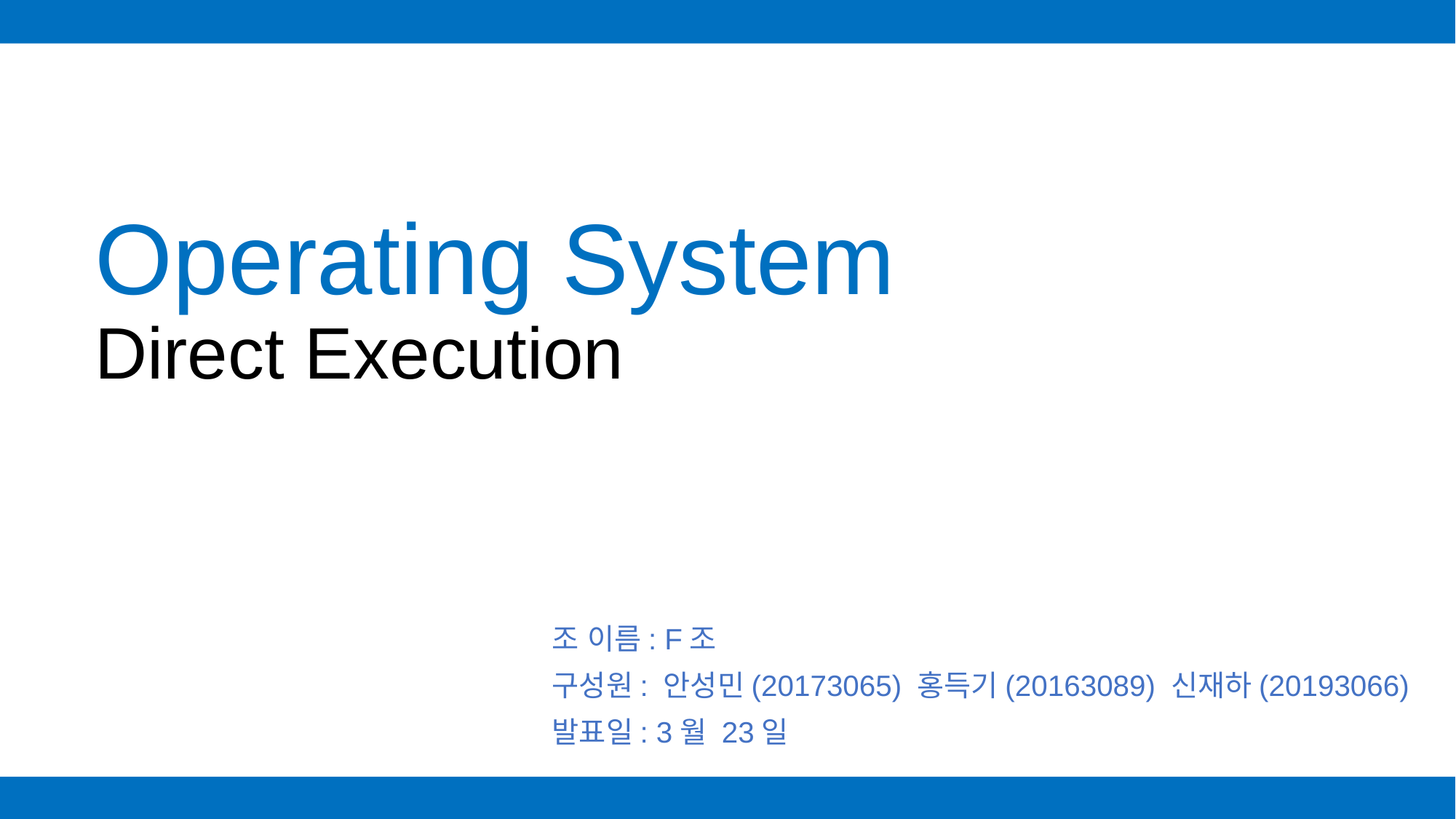

# Operating System Direct Execution
조 이름: F조
구성원: 안성민(20173065) 홍득기(20163089) 신재하(20193066)
발표일: 3월 23일